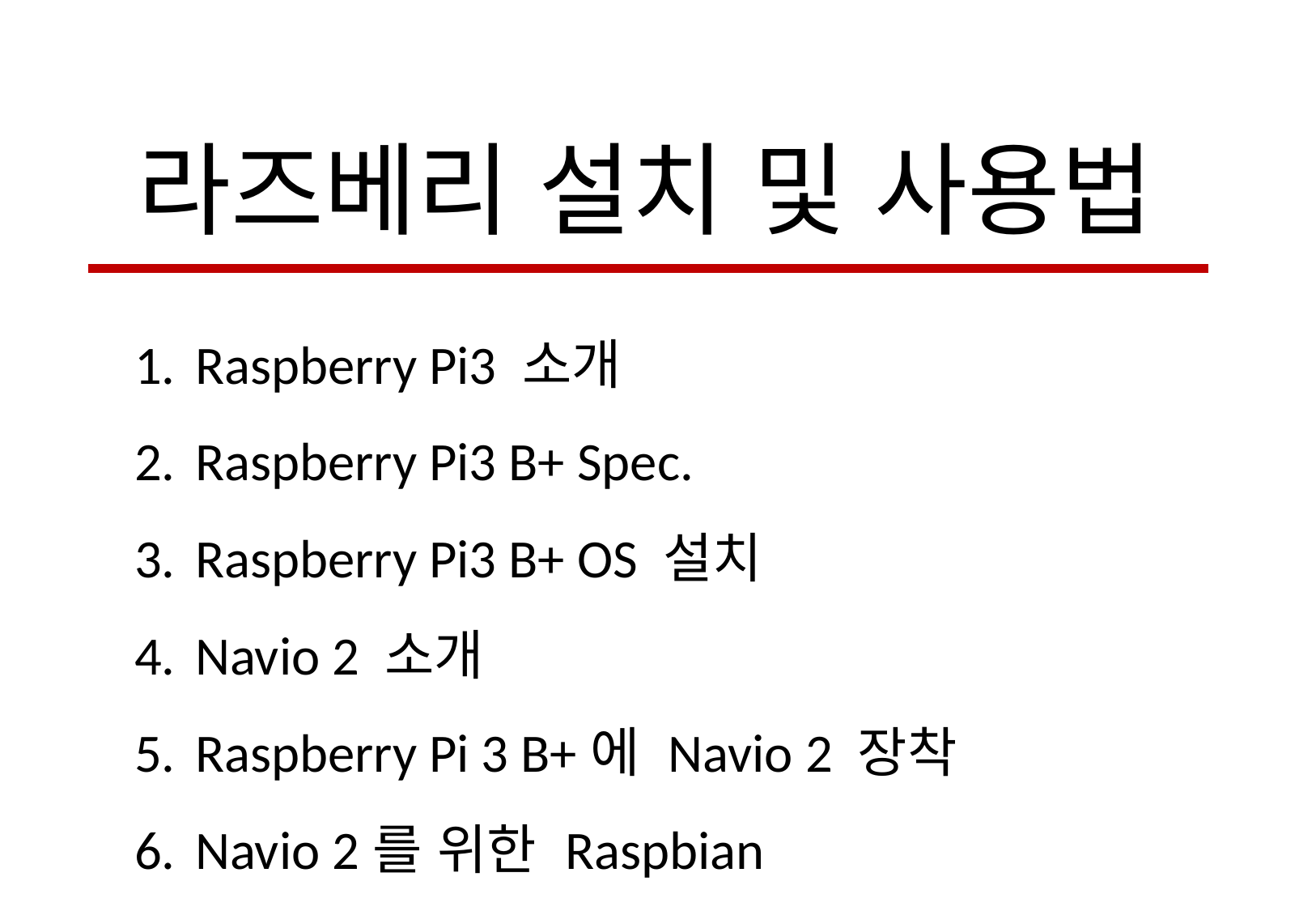

라즈베리 설치 및 사용법
Raspberry Pi3 소개
Raspberry Pi3 B+ Spec.
Raspberry Pi3 B+ OS 설치
Navio 2 소개
Raspberry Pi 3 B+에 Navio 2 장착
Navio 2를 위한 Raspbian